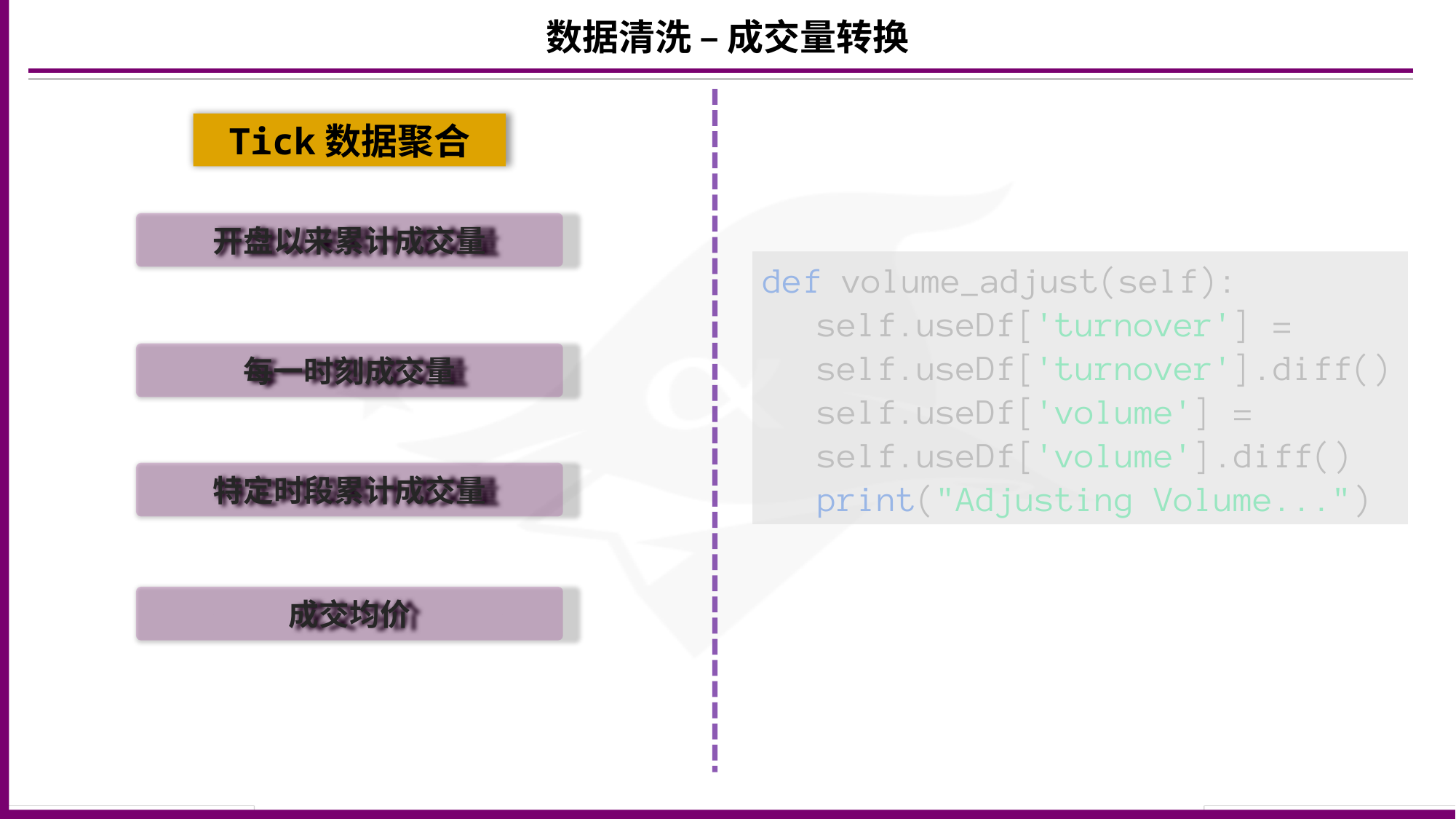

数据清洗 – 成交量转换

Tick数据聚合
开盘以来累计成交量
def volume_adjust(self):
self.useDf['turnover'] = self.useDf['turnover'].diff()
self.useDf['volume'] = self.useDf['volume'].diff() print("Adjusting Volume...")
每一时刻成交量
特定时段累计成交量
成交均价